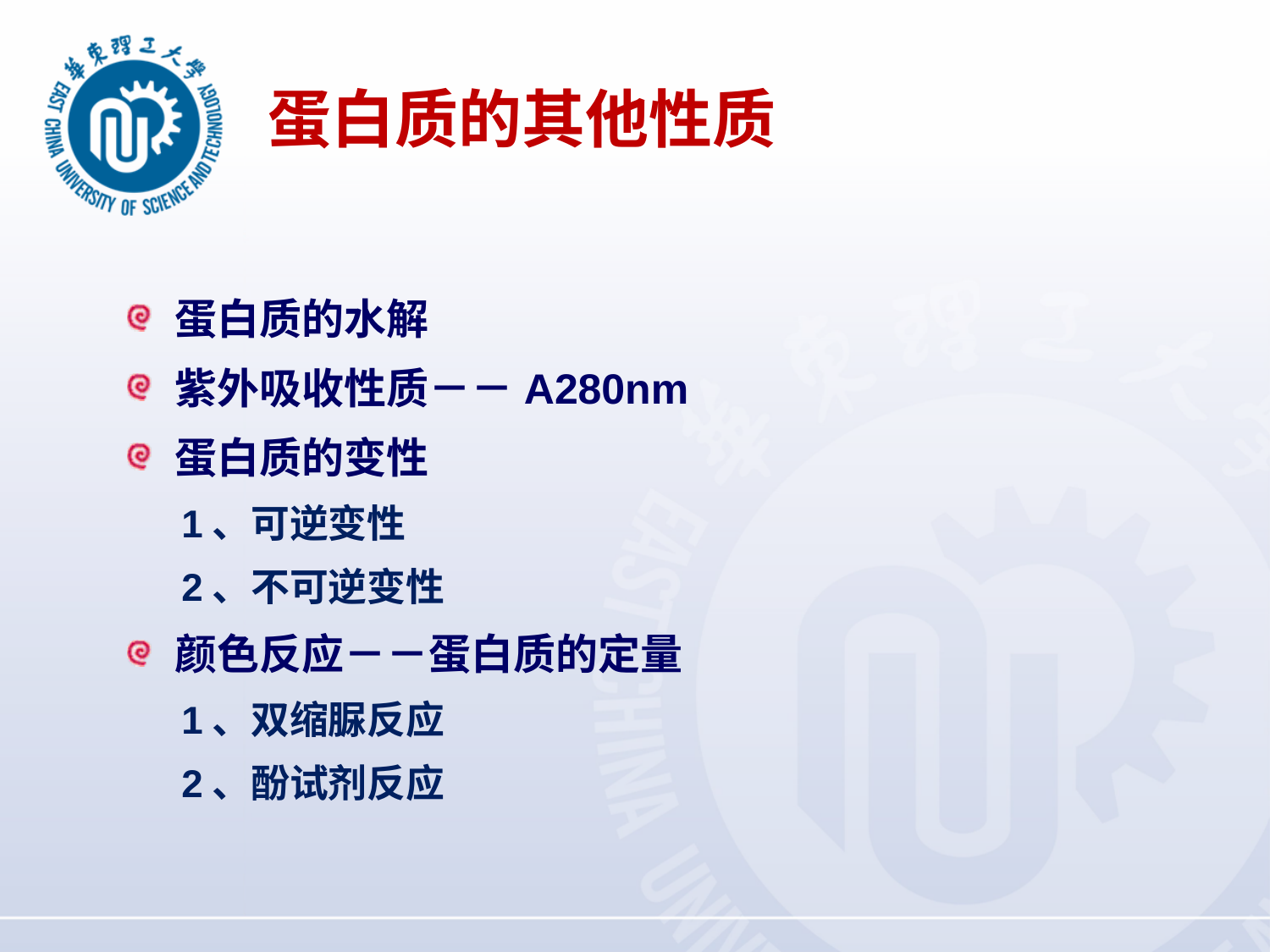

# 蛋白质的其他性质
蛋白质的水解
紫外吸收性质－－A280nm
蛋白质的变性
     1、可逆变性
     2、不可逆变性
颜色反应－－蛋白质的定量
     1、双缩脲反应
     2、酚试剂反应